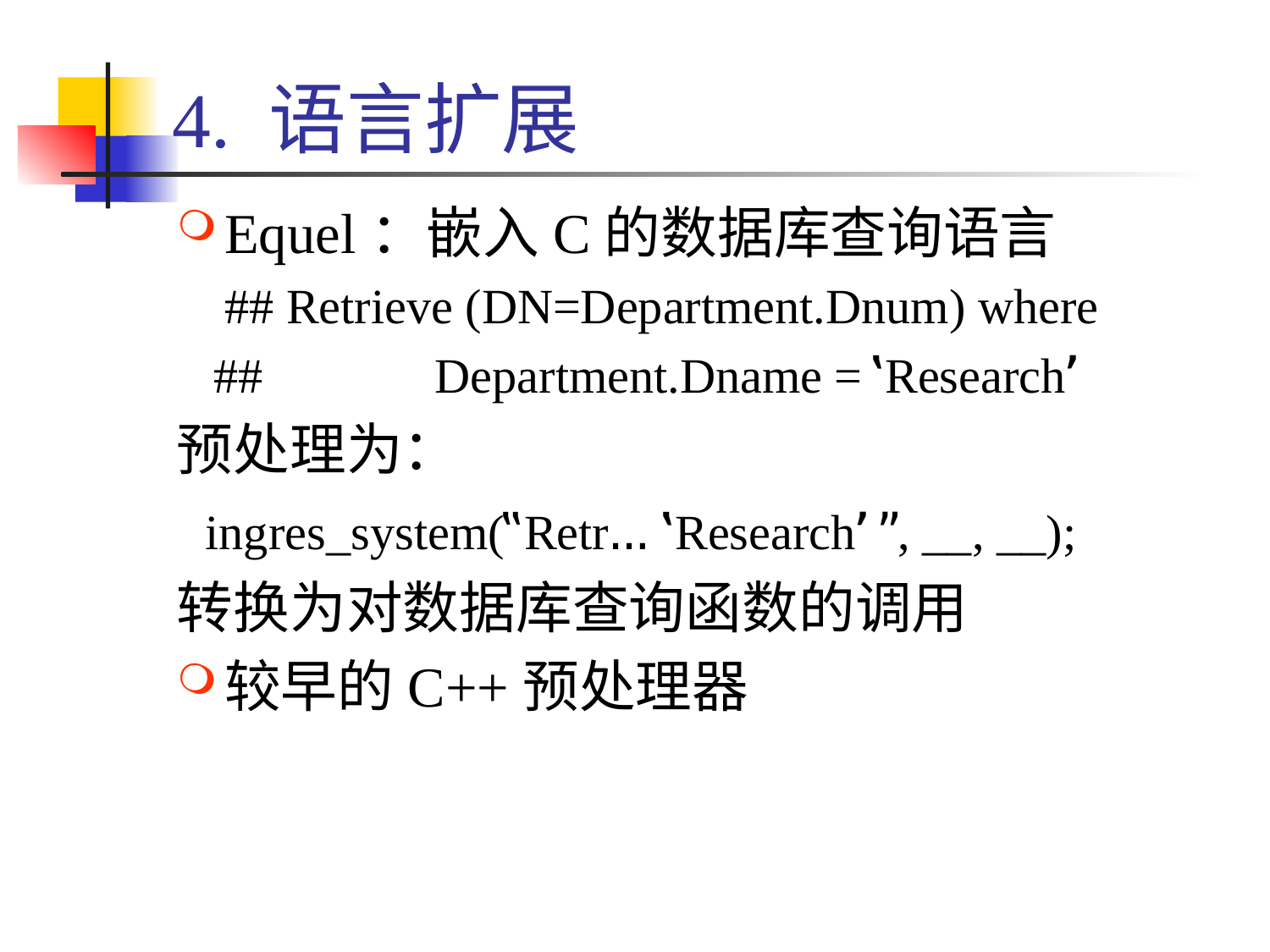

# 4. 语言扩展
Equel：嵌入C的数据库查询语言
	## Retrieve (DN=Department.Dnum) where
   ##              Department.Dname = ‘Research’
预处理为：
  ingres_system(“Retr… ‘Research’ ”, __, __);
转换为对数据库查询函数的调用
较早的C++预处理器